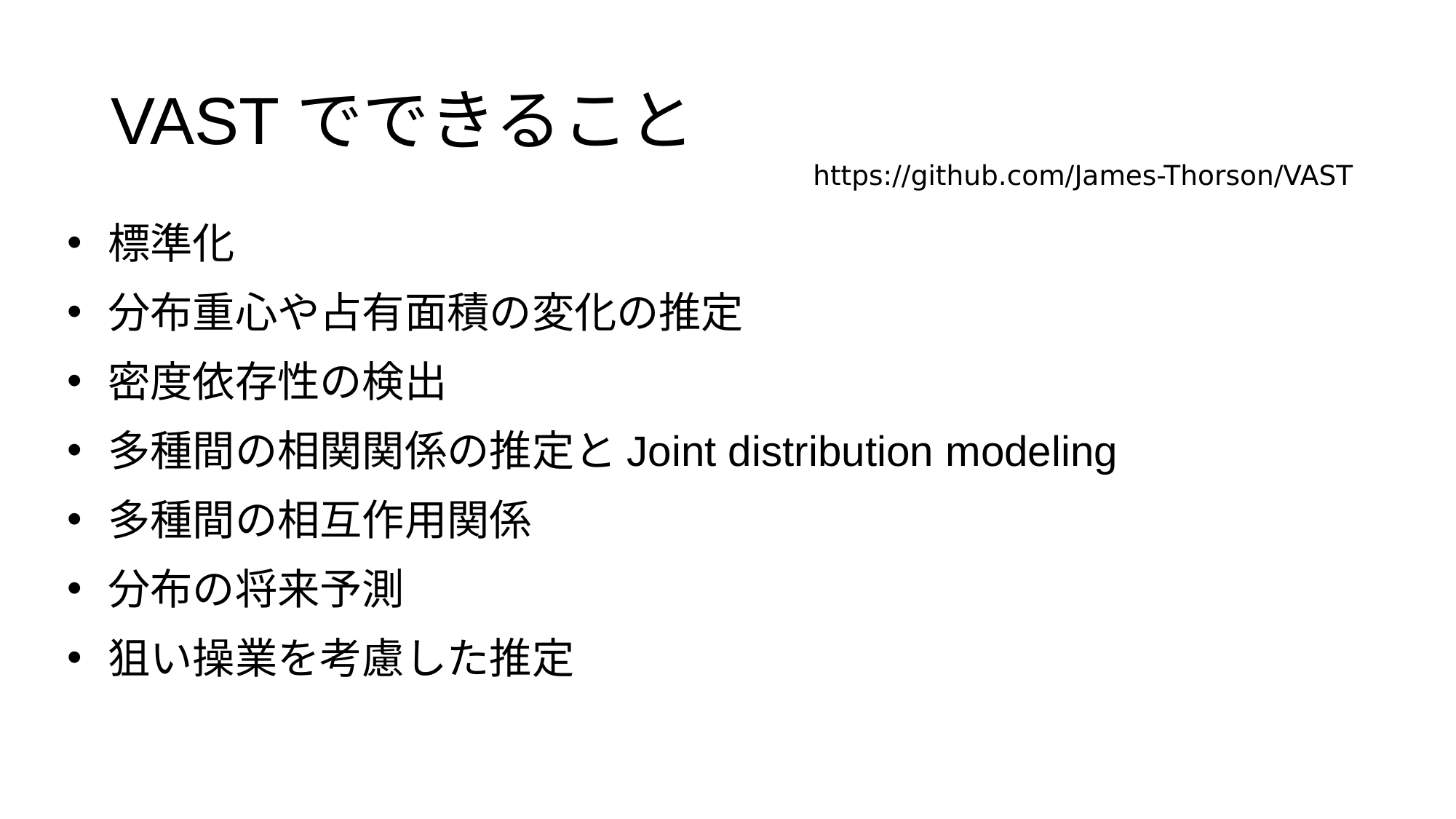

VASTでできること
https://github.com/James-Thorson/VAST
標準化
分布重心や占有面積の変化の推定
密度依存性の検出
多種間の相関関係の推定とJoint distribution modeling
多種間の相互作用関係
分布の将来予測
狙い操業を考慮した推定